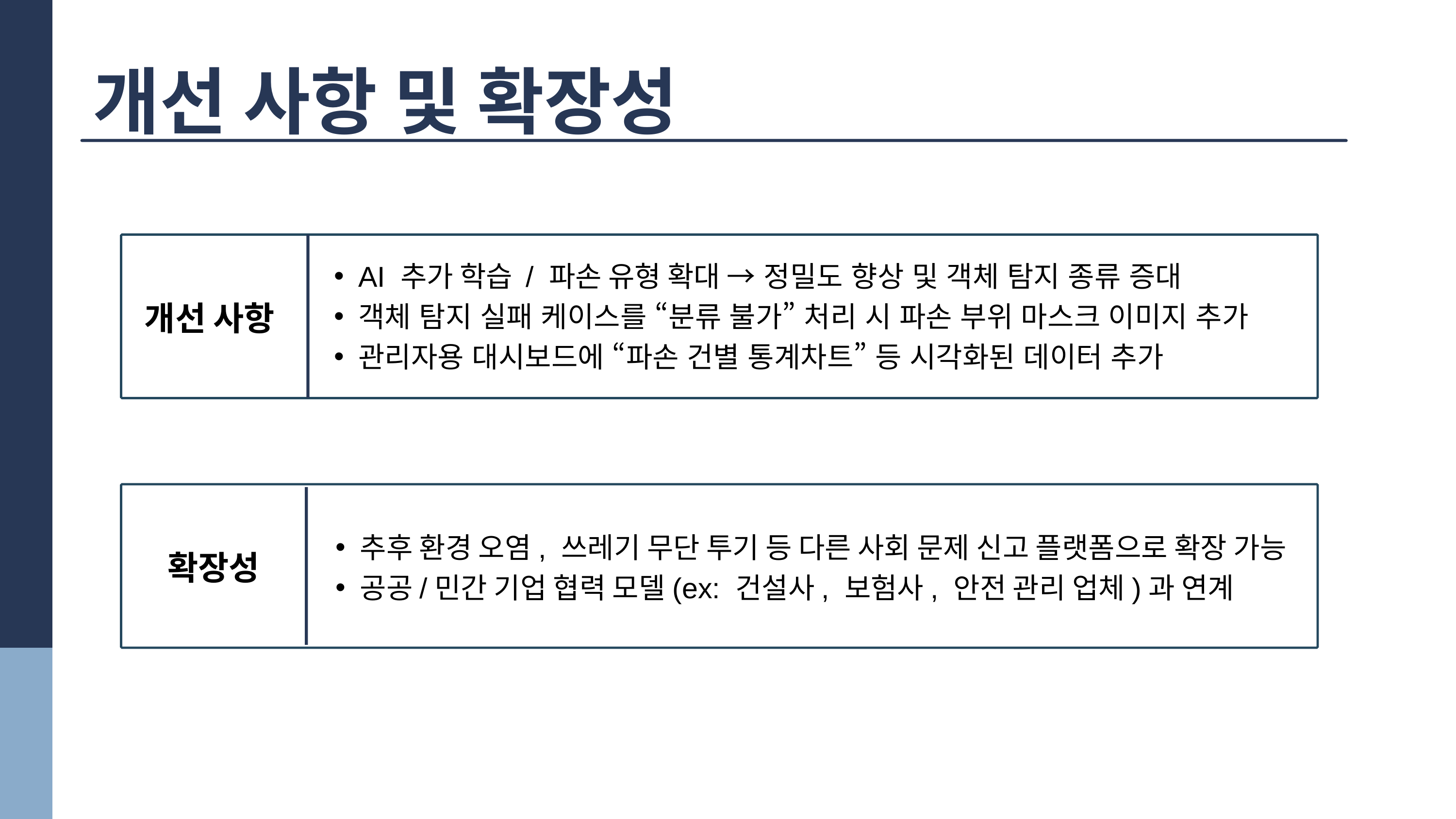

개선 사항 및 확장성

AI 추가 학습 / 파손 유형 확대 → 정밀도 향상 및 객체 탐지 종류 증대
객체 탐지 실패 케이스를 “분류 불가” 처리 시 파손 부위 마스크 이미지 추가
관리자용 대시보드에 “파손 건별 통계차트” 등 시각화된 데이터 추가
개선 사항

추후 환경 오염, 쓰레기 무단 투기 등 다른 사회 문제 신고 플랫폼으로 확장 가능
공공/민간 기업 협력 모델(ex: 건설사, 보험사, 안전 관리 업체)과 연계
확장성